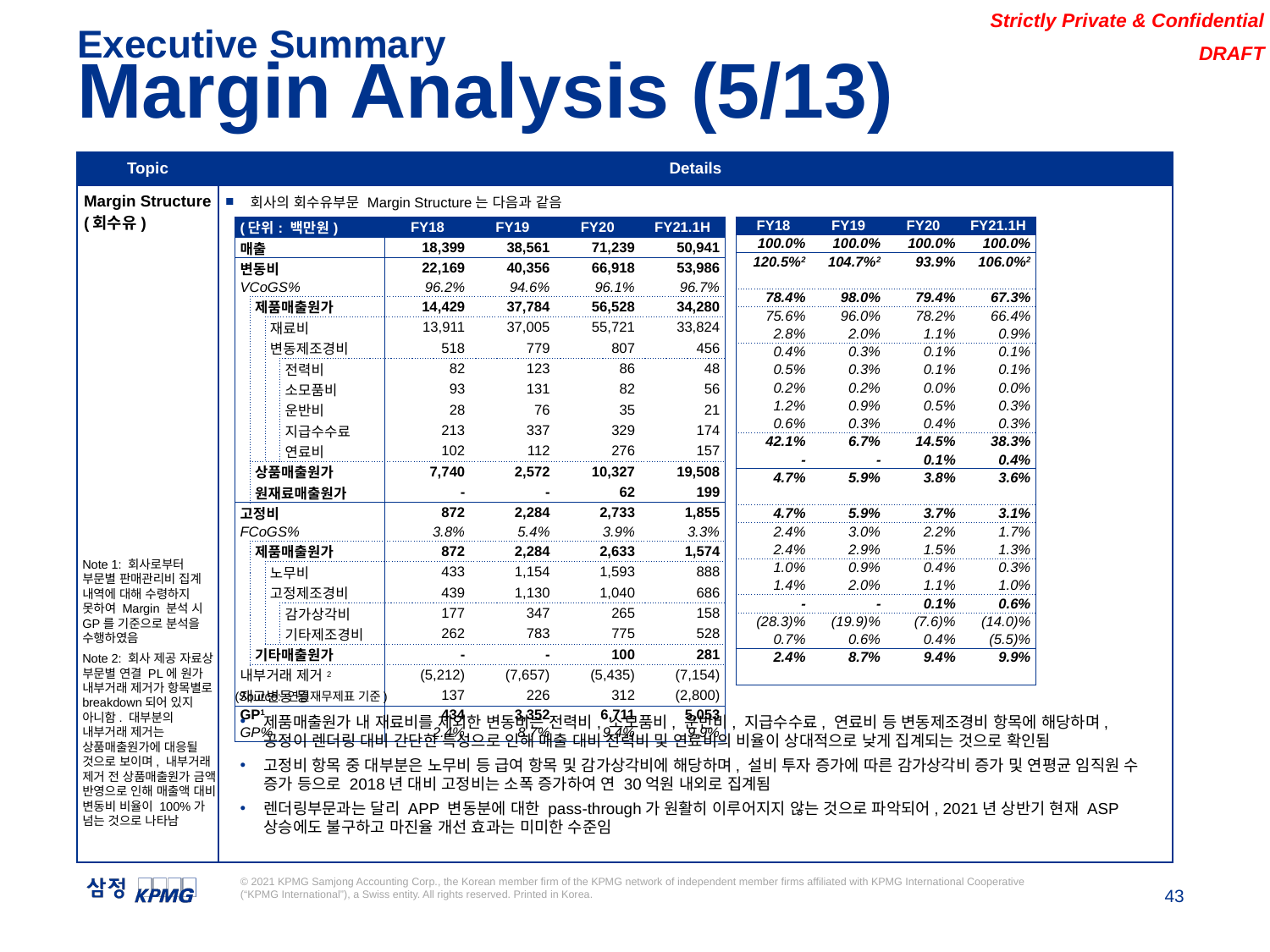

Executive Summary
Margin Analysis (5/13)
| Topic | Details |
| --- | --- |
| Margin Structure (회수유) | 회사의 회수유부문 Margin Structure는 다음과 같음 |
| (단위: 백만원) |  |  |  | FY18 | FY19 | FY20 | FY21.1H |
| --- | --- | --- | --- | --- | --- | --- | --- |
| 매출 |  |  |  | 18,399 | 38,561 | 71,239 | 50,941 |
| 변동비 |  |  |  | 22,169 | 40,356 | 66,918 | 53,986 |
| VCoGS% |  |  |  | 96.2% | 94.6% | 96.1% | 96.7% |
|  | 제품매출원가 |  |  | 14,429 | 37,784 | 56,528 | 34,280 |
|  |  | 재료비 |  | 13,911 | 37,005 | 55,721 | 33,824 |
|  |  | 변동제조경비 |  | 518 | 779 | 807 | 456 |
|  |  |  | 전력비 | 82 | 123 | 86 | 48 |
|  |  |  | 소모품비 | 93 | 131 | 82 | 56 |
|  |  |  | 운반비 | 28 | 76 | 35 | 21 |
|  |  |  | 지급수수료 | 213 | 337 | 329 | 174 |
|  |  |  | 연료비 | 102 | 112 | 276 | 157 |
|  | 상품매출원가 |  |  | 7,740 | 2,572 | 10,327 | 19,508 |
|  | 원재료매출원가 |  |  | - | - | 62 | 199 |
| 고정비 |  |  |  | 872 | 2,284 | 2,733 | 1,855 |
| FCoGS% |  |  |  | 3.8% | 5.4% | 3.9% | 3.3% |
|  | 제품매출원가 |  |  | 872 | 2,284 | 2,633 | 1,574 |
|  |  | 노무비 |  | 433 | 1,154 | 1,593 | 888 |
|  |  | 고정제조경비 |  | 439 | 1,130 | 1,040 | 686 |
|  |  |  | 감가상각비 | 177 | 347 | 265 | 158 |
|  |  |  | 기타제조경비 | 262 | 783 | 775 | 528 |
|  | 기타매출원가 |  |  | - | - | 100 | 281 |
| 내부거래 제거2 |  |  |  | (5,212) | (7,657) | (5,435) | (7,154) |
| 재고변동 등 |  |  |  | 137 | 226 | 312 | (2,800) |
| GP1 |  |  |  | 434 | 3,352 | 6,711 | 5,053 |
| GP% |  |  |  | 2.4% | 8.7% | 9.4% | 9.9% |
| FY18 | FY19 | FY20 | FY21.1H |
| --- | --- | --- | --- |
| 100.0% | 100.0% | 100.0% | 100.0% |
| 120.5%2 | 104.7%2 | 93.9% | 106.0%2 |
|  |  |  |  |
| 78.4% | 98.0% | 79.4% | 67.3% |
| 75.6% | 96.0% | 78.2% | 66.4% |
| 2.8% | 2.0% | 1.1% | 0.9% |
| 0.4% | 0.3% | 0.1% | 0.1% |
| 0.5% | 0.3% | 0.1% | 0.1% |
| 0.2% | 0.2% | 0.0% | 0.0% |
| 1.2% | 0.9% | 0.5% | 0.3% |
| 0.6% | 0.3% | 0.4% | 0.3% |
| 42.1% | 6.7% | 14.5% | 38.3% |
| - | - | 0.1% | 0.4% |
| 4.7% | 5.9% | 3.8% | 3.6% |
|  |  |  |  |
| 4.7% | 5.9% | 3.7% | 3.1% |
| 2.4% | 3.0% | 2.2% | 1.7% |
| 2.4% | 2.9% | 1.5% | 1.3% |
| 1.0% | 0.9% | 0.4% | 0.3% |
| 1.4% | 2.0% | 1.1% | 1.0% |
| - | - | 0.1% | 0.6% |
| (28.3)% | (19.9)% | (7.6)% | (14.0)% |
| 0.7% | 0.6% | 0.4% | (5.5)% |
| 2.4% | 8.7% | 9.4% | 9.9% |
|  |  |  |  |
Note 1: 회사로부터 부문별 판매관리비 집계 내역에 대해 수령하지 못하여 Margin 분석 시 GP를 기준으로 분석을 수행하였음
Note 2: 회사 제공 자료상 부문별 연결 PL에 원가 내부거래 제거가 항목별로 breakdown되어 있지 아니함. 대부분의 내부거래 제거는 상품매출원가에 대응될 것으로 보이며, 내부거래 제거 전 상품매출원가 금액 반영으로 인해 매출액 대비 변동비 비율이 100%가 넘는 것으로 나타남
(Source: 연결재무제표 기준)
제품매출원가 내 재료비를 제외한 변동비는 전력비, 소모품비, 운반비, 지급수수료, 연료비 등 변동제조경비 항목에 해당하며, 공정이 렌더링 대비 간단한 특성으로 인해 매출 대비 전력비 및 연료비의 비율이 상대적으로 낮게 집계되는 것으로 확인됨
고정비 항목 중 대부분은 노무비 등 급여 항목 및 감가상각비에 해당하며, 설비 투자 증가에 따른 감가상각비 증가 및 연평균 임직원 수 증가 등으로 2018년 대비 고정비는 소폭 증가하여 연 30억원 내외로 집계됨
렌더링부문과는 달리 APP 변동분에 대한 pass-through가 원활히 이루어지지 않는 것으로 파악되어, 2021년 상반기 현재 ASP 상승에도 불구하고 마진율 개선 효과는 미미한 수준임